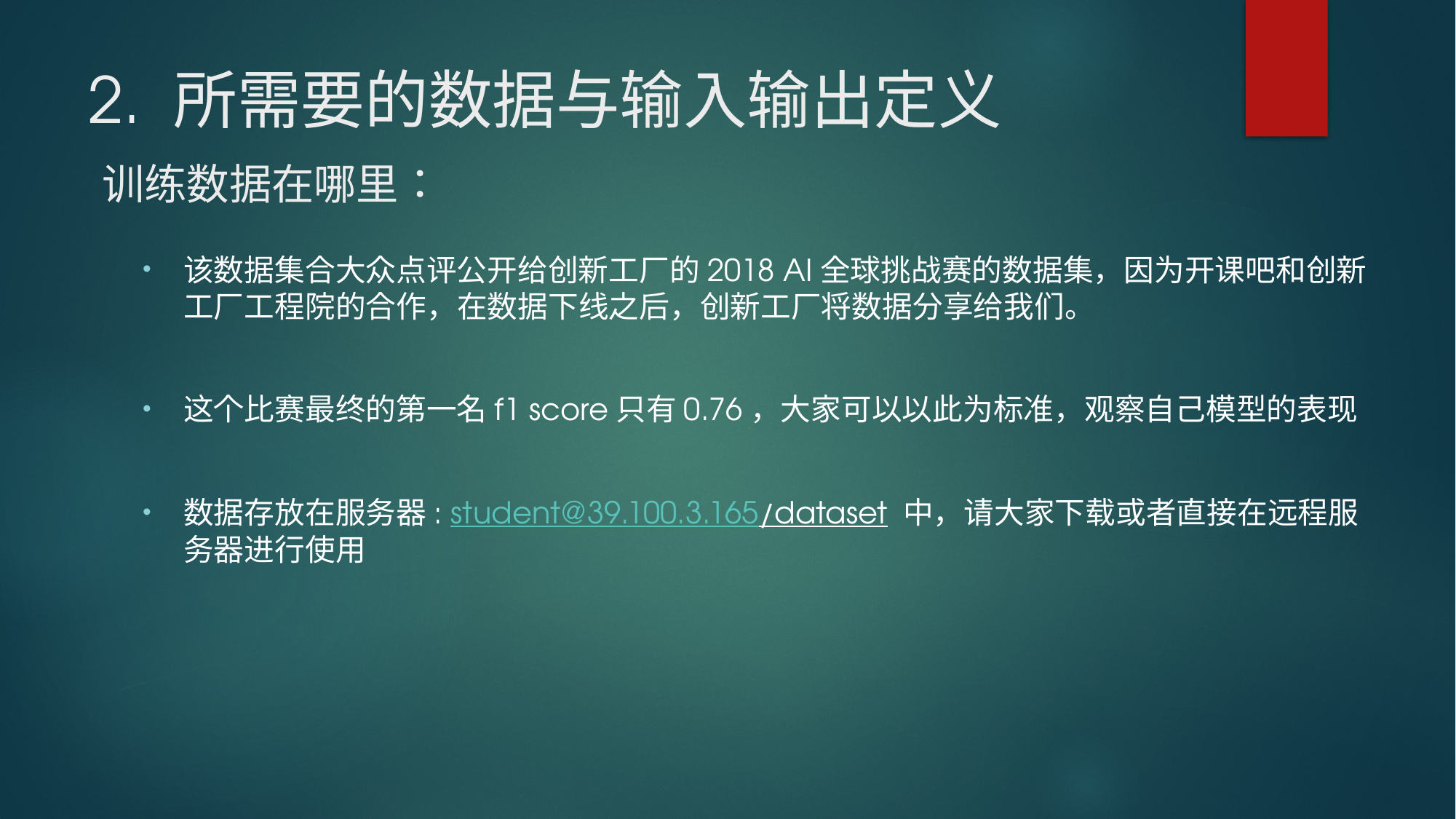

# 2. 所需要的数据与输入输出定义 训练数据在哪里：
该数据集合大众点评公开给创新工厂的2018 AI全球挑战赛的数据集，因为开课吧和创新工厂工程院的合作，在数据下线之后，创新工厂将数据分享给我们。

这个比赛最终的第一名f1 score只有0.76，大家可以以此为标准，观察自己模型的表现

数据存放在服务器: student@39.100.3.165/dataset 中，请大家下载或者直接在远程服务器进行使用